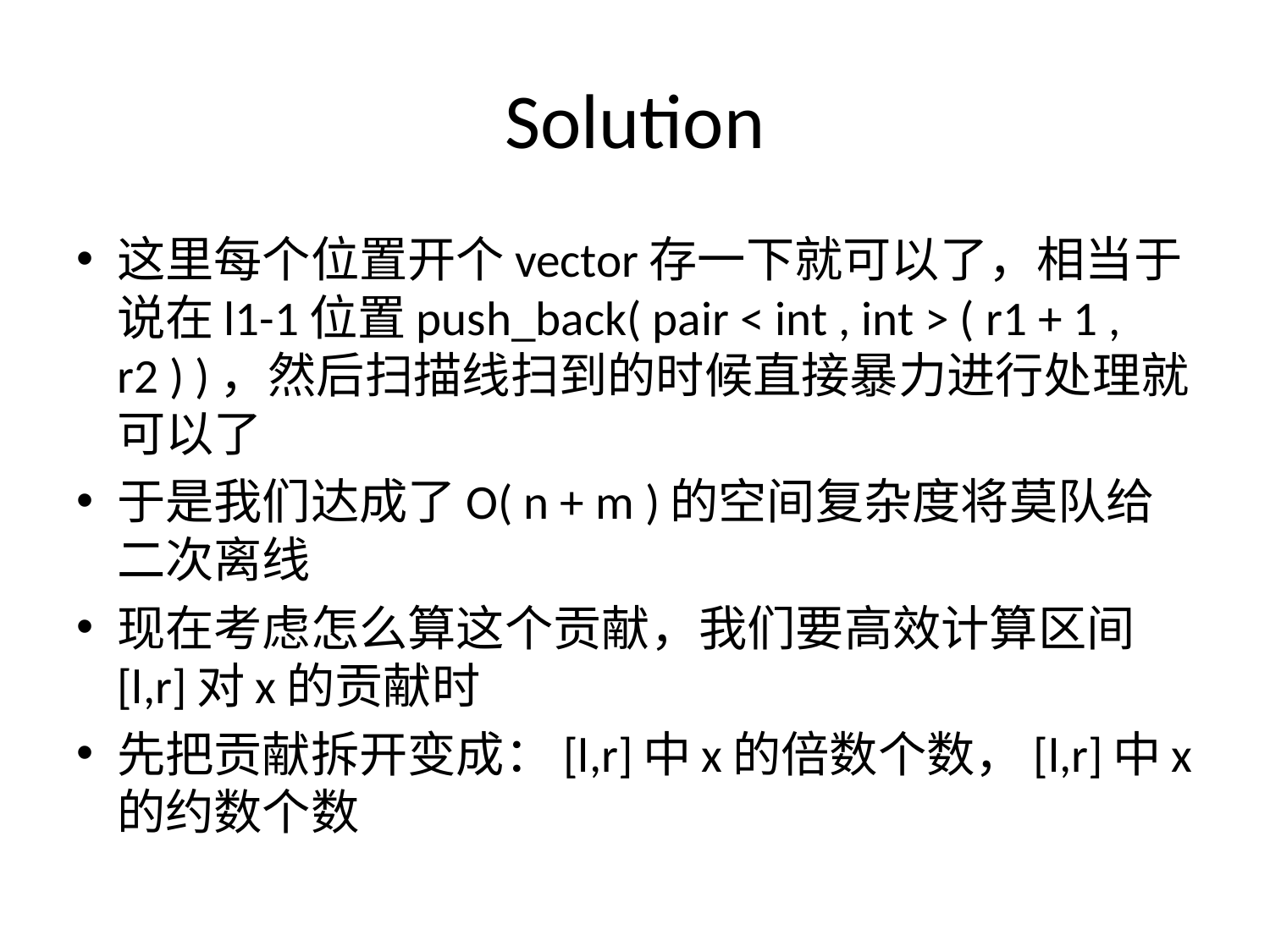

# Solution
这里每个位置开个vector存⼀下就可以了，相当于说在l1-1位置push_back( pair < int , int > ( r1 + 1 , r2 ) )，然后扫描线扫到的时候直接暴力进行处理就可以了
于是我们达成了O( n + m )的空间复杂度将莫队给⼆次离线
现在考虑怎么算这个贡献，我们要高效计算区间[l,r]对x的贡献时
先把贡献拆开变成：[l,r]中x的倍数个数，[l,r]中x的约数个数